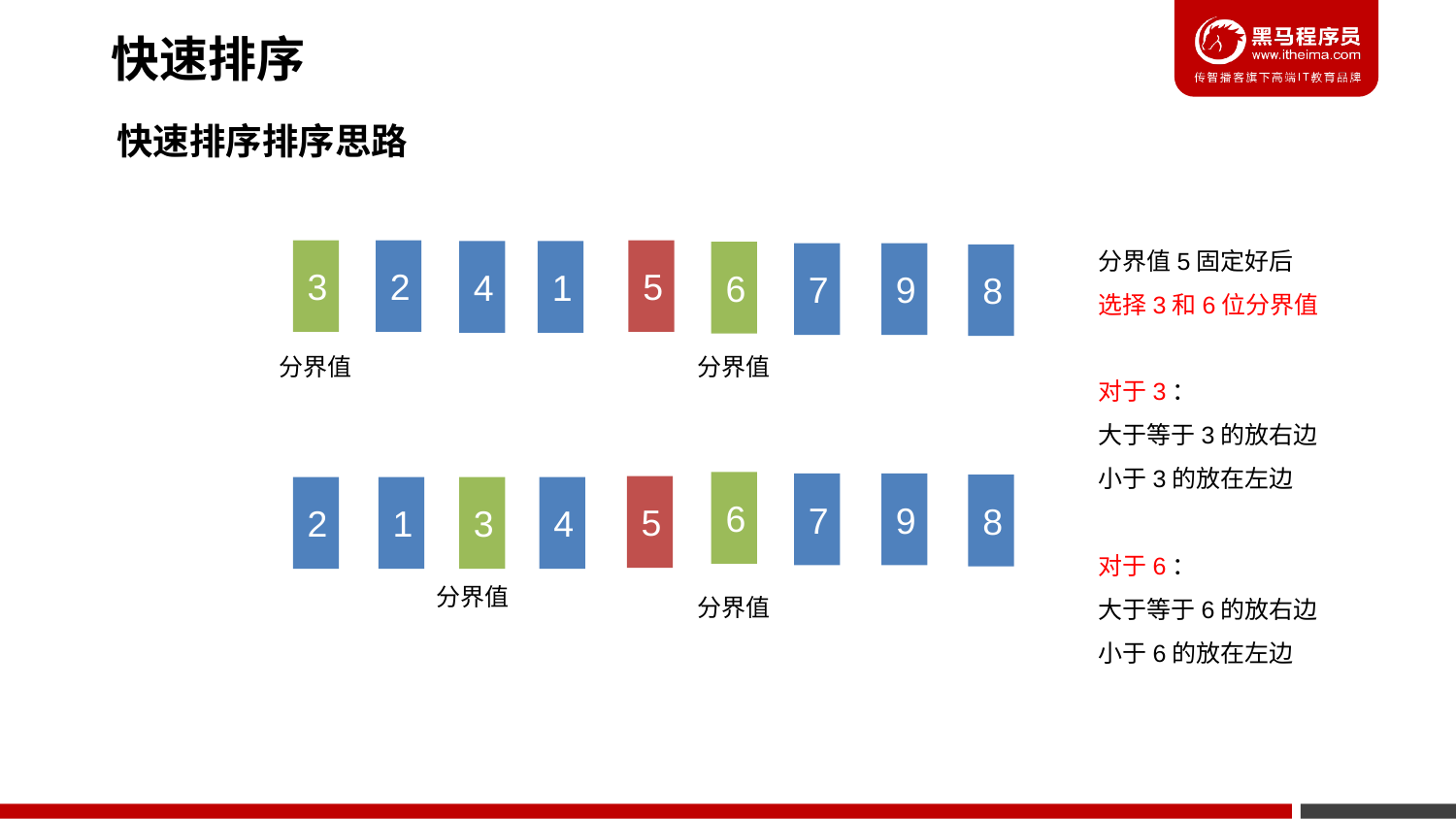

快速排序
快速排序排序思路
分界值5固定好后
选择3和6位分界值

对于3：
大于等于3的放右边
小于3的放在左边

对于6：
大于等于6的放右边
小于6的放在左边
3
2
5
4
1
6
7
9
8
分界值
分界值
6
7
9
8
5
3
2
1
4
分界值
分界值